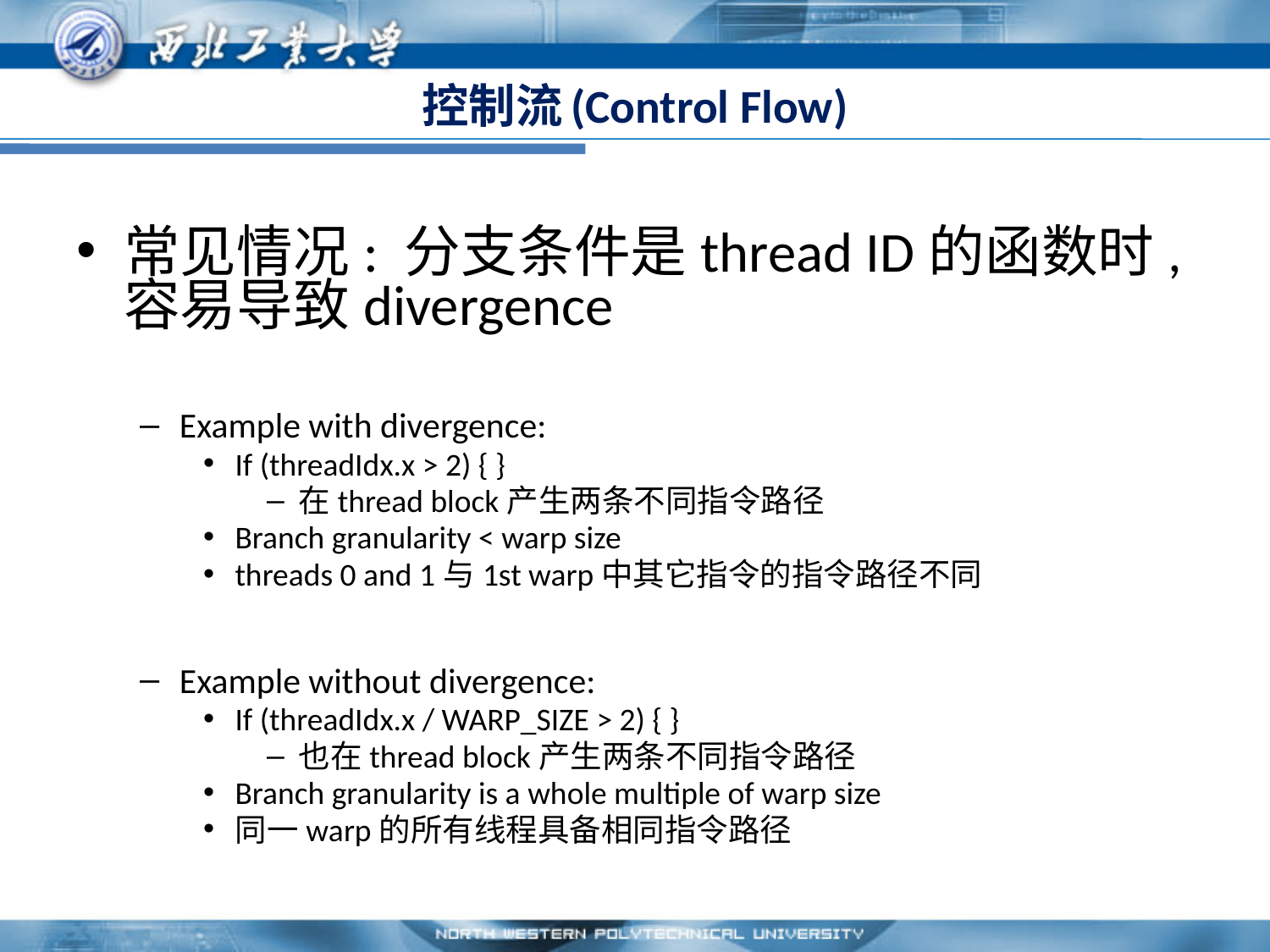

# 控制流(Control Flow)
常见情况: 分支条件是thread ID的函数时, 容易导致divergence

Example with divergence:
If (threadIdx.x > 2) { }
在thread block产生两条不同指令路径
Branch granularity < warp size
threads 0 and 1与1st warp中其它指令的指令路径不同

Example without divergence:
If (threadIdx.x / WARP_SIZE > 2) { }
也在thread block产生两条不同指令路径
Branch granularity is a whole multiple of warp size
同一warp的所有线程具备相同指令路径